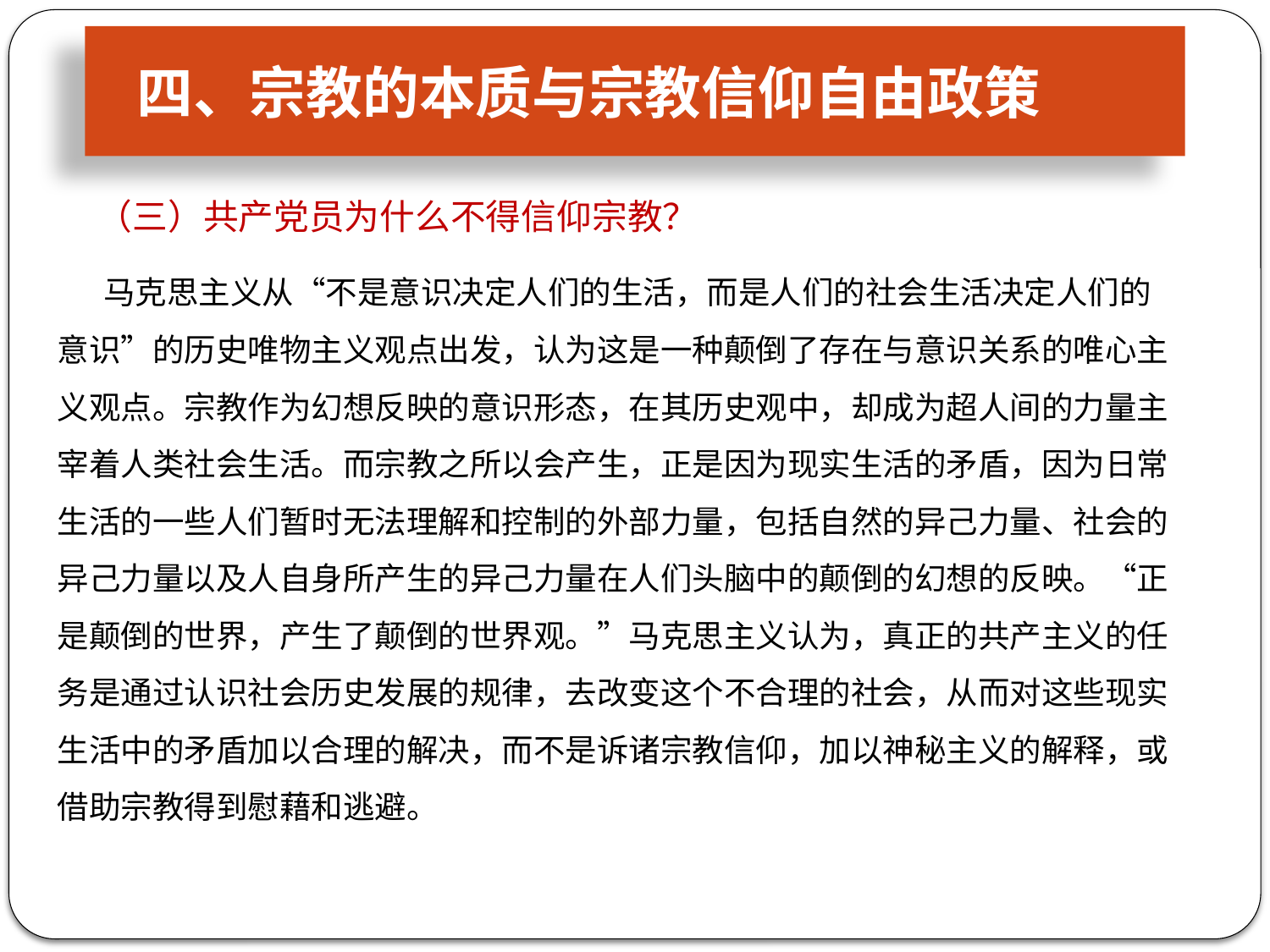

四、宗教的本质与宗教信仰自由政策
    （三）共产党员为什么不得信仰宗教？
     马克思主义从“不是意识决定人们的生活，而是人们的社会生活决定人们的意识”的历史唯物主义观点出发，认为这是一种颠倒了存在与意识关系的唯心主义观点。宗教作为幻想反映的意识形态，在其历史观中，却成为超人间的力量主宰着人类社会生活。而宗教之所以会产生，正是因为现实生活的矛盾，因为日常生活的一些人们暂时无法理解和控制的外部力量，包括自然的异己力量、社会的异己力量以及人自身所产生的异己力量在人们头脑中的颠倒的幻想的反映。“正是颠倒的世界，产生了颠倒的世界观。”马克思主义认为，真正的共产主义的任务是通过认识社会历史发展的规律，去改变这个不合理的社会，从而对这些现实生活中的矛盾加以合理的解决，而不是诉诸宗教信仰，加以神秘主义的解释，或借助宗教得到慰藉和逃避。